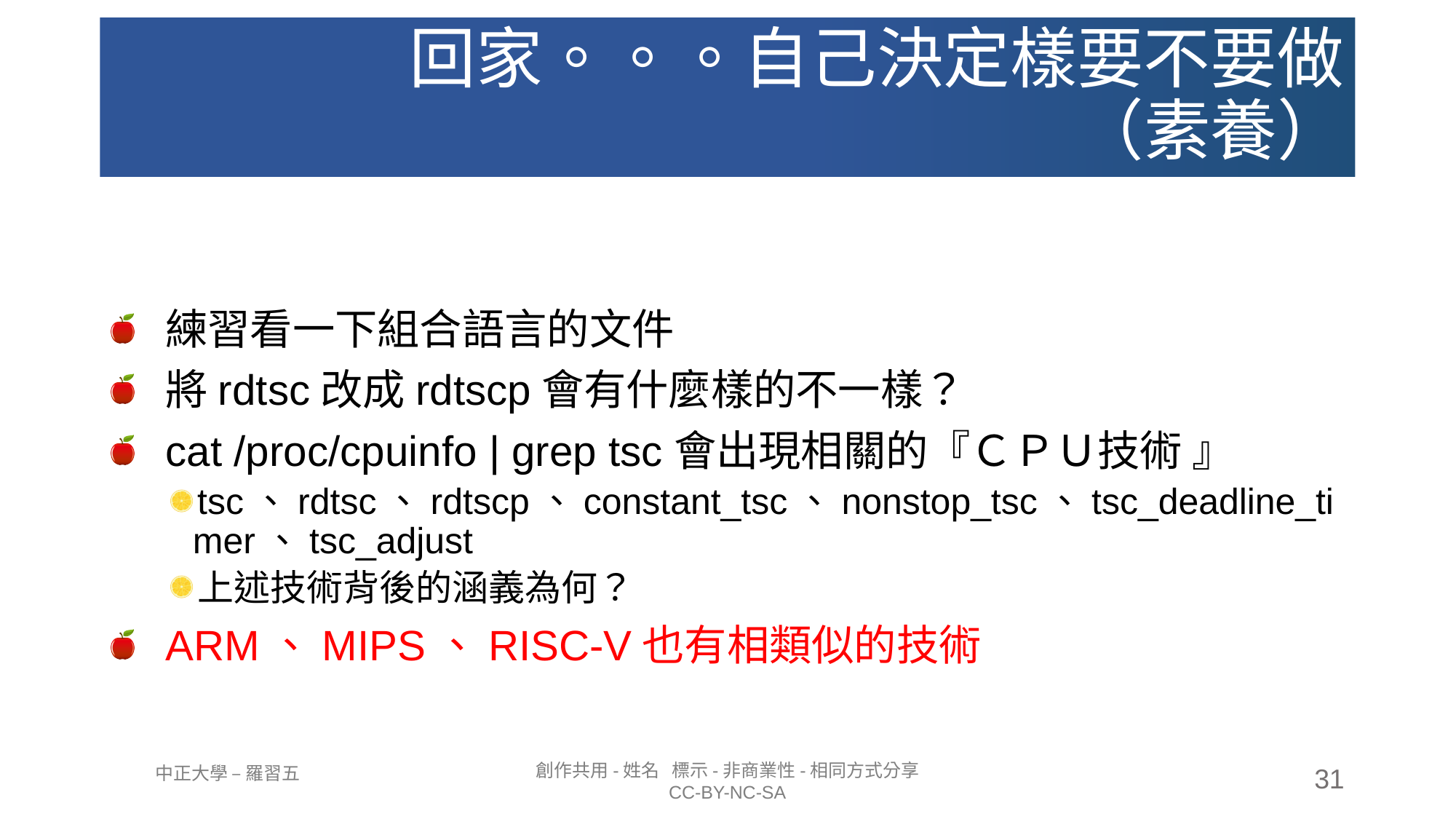

# 回家。。。自己決定樣要不要做 （素養）
練習看一下組合語言的文件
將rdtsc改成rdtscp會有什麼樣的不一樣？
cat /proc/cpuinfo | grep tsc會出現相關的『ＣＰＵ技術 』
tsc、rdtsc、rdtscp、constant_tsc、nonstop_tsc、tsc_deadline_timer、tsc_adjust
上述技術背後的涵義為何？
ARM、MIPS、RISC-V也有相類似的技術